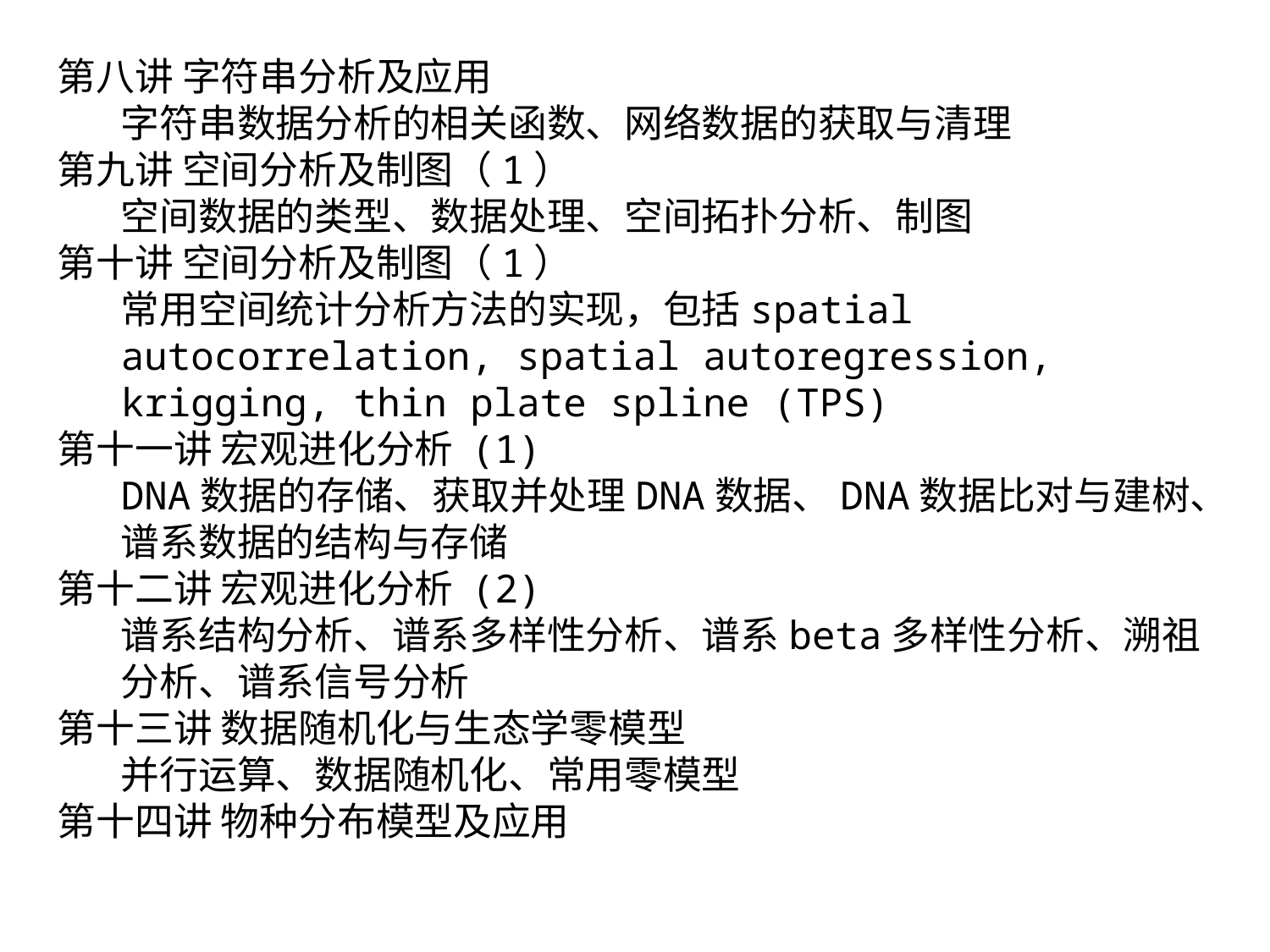

第八讲 字符串分析及应用
字符串数据分析的相关函数、网络数据的获取与清理
第九讲 空间分析及制图（1）
空间数据的类型、数据处理、空间拓扑分析、制图
第十讲 空间分析及制图（1）
常用空间统计分析方法的实现，包括spatial autocorrelation, spatial autoregression, krigging, thin plate spline (TPS)
第十一讲 宏观进化分析 (1)
DNA数据的存储、获取并处理DNA数据、DNA数据比对与建树、谱系数据的结构与存储
第十二讲 宏观进化分析 (2)
谱系结构分析、谱系多样性分析、谱系beta多样性分析、溯祖分析、谱系信号分析
第十三讲 数据随机化与生态学零模型
并行运算、数据随机化、常用零模型
第十四讲 物种分布模型及应用